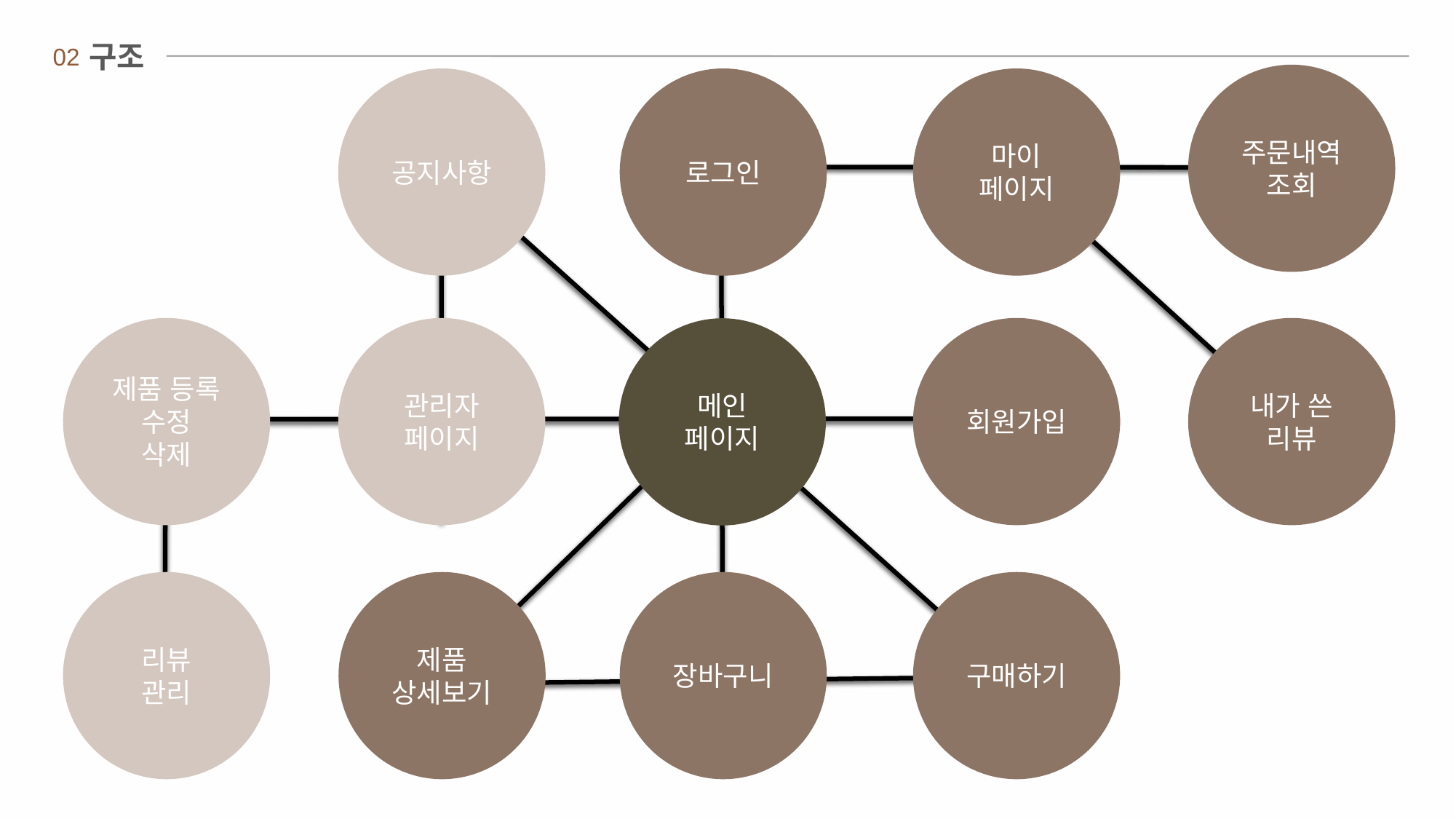

구조
02
주문내역
조회
로그인
마이
페이지
공지사항
제품 등록
수정
삭제
내가 쓴 리뷰
관리자
페이지
회원가입
메인
페이지
리뷰
관리
장바구니
구매하기
제품
상세보기